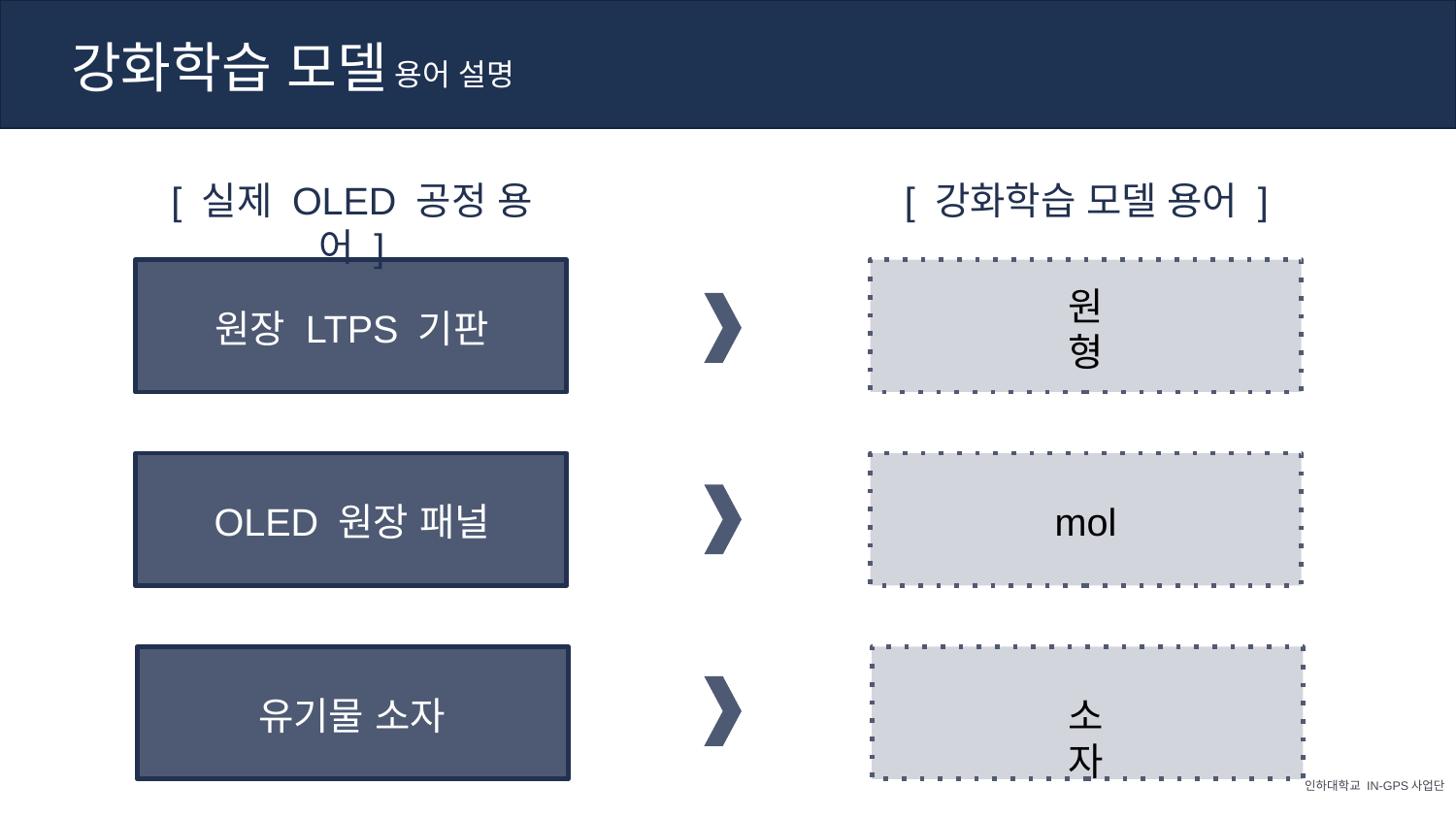

강화학습 모델
Part 2,
강화학습 모델
용어 설명
강화학습 정의 및 알고리즘 소개
[ 강화학습 모델 용어 ]
[ 실제 OLED 공정 용어 ]

원장 LTPS 기판
원형

OLED 원장 패널
mol

유기물 소자
소자